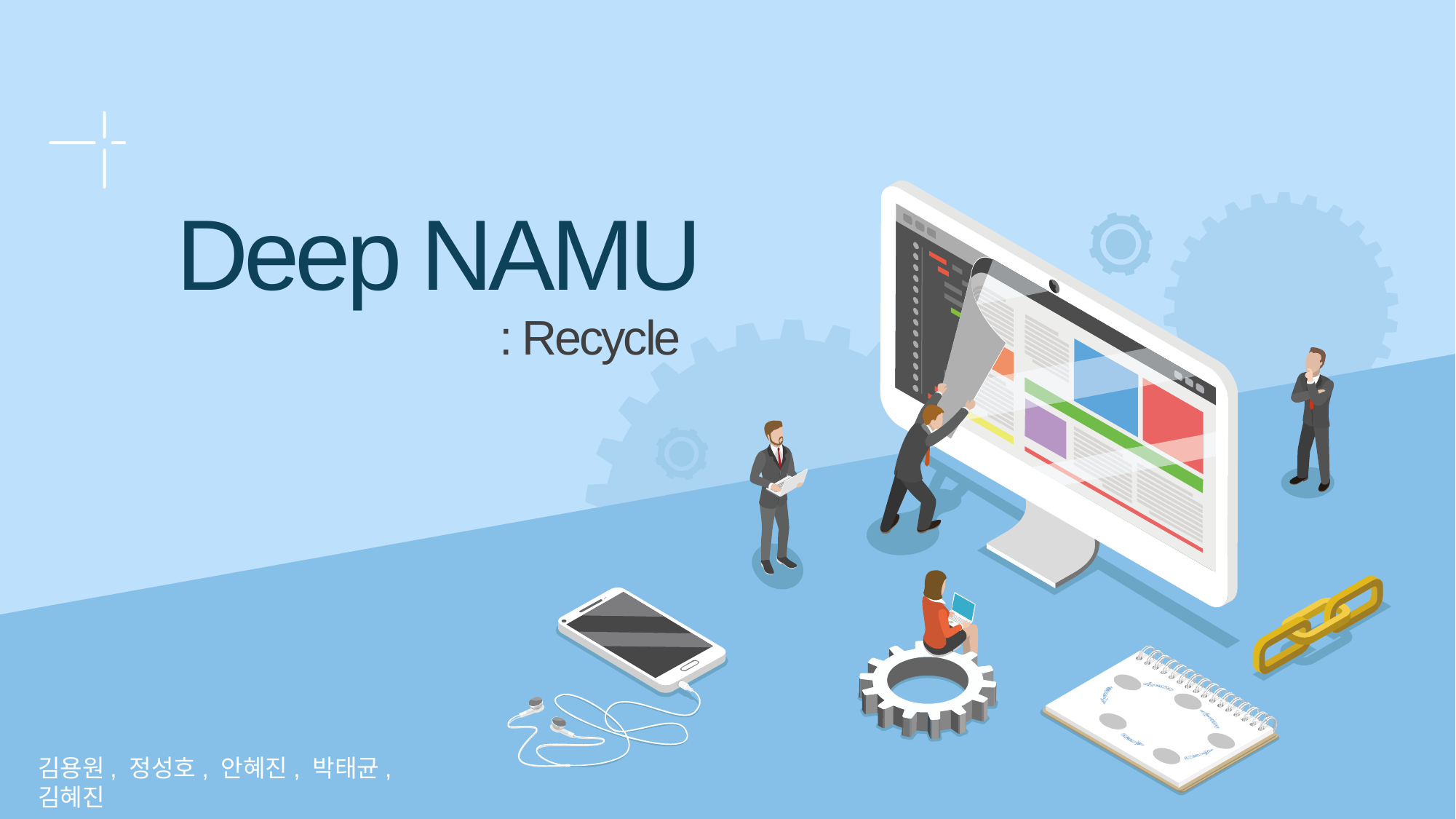

Deep NAMU
: Recycle
김용원, 정성호, 안혜진, 박태균, 김혜진